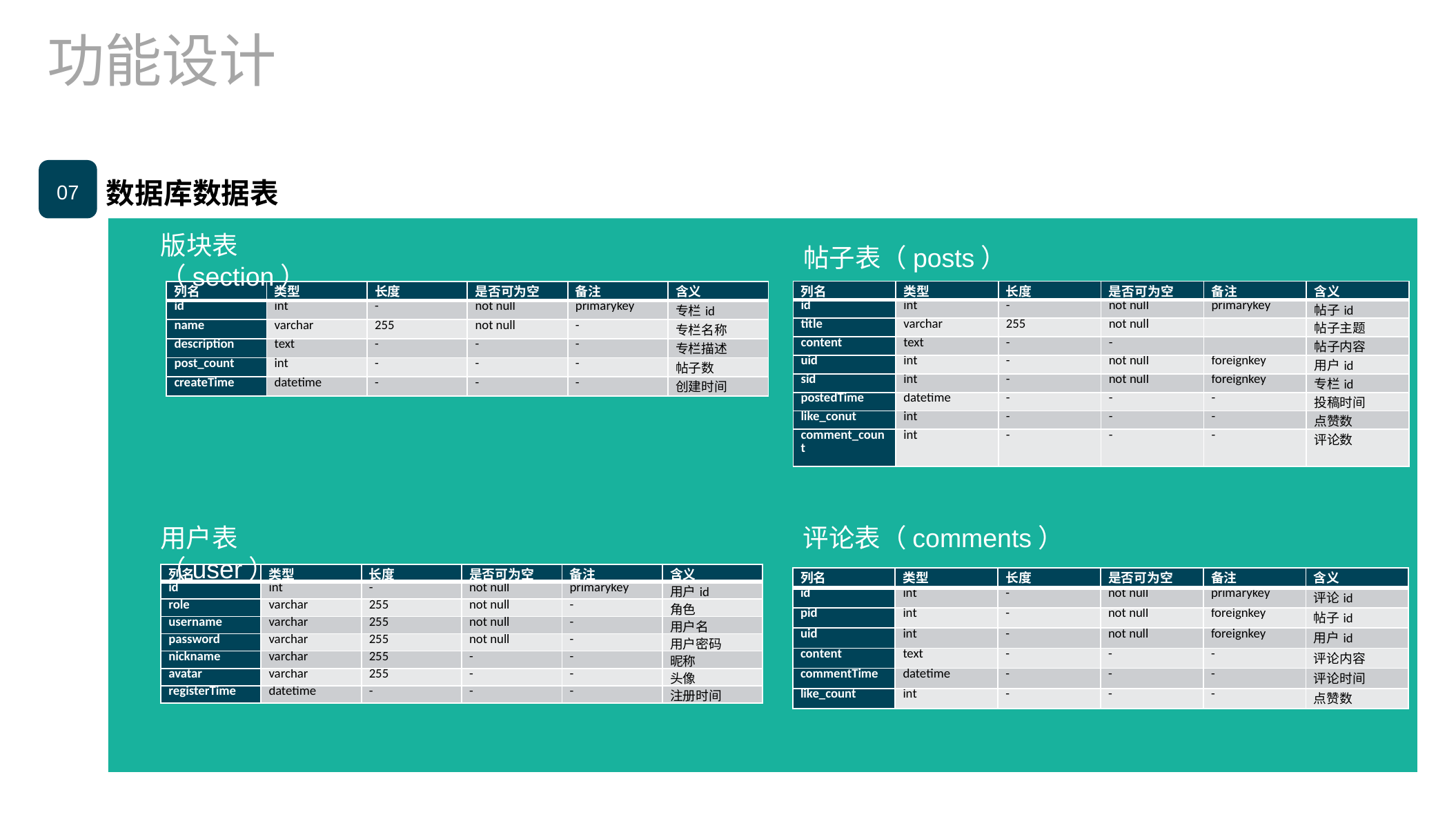

功能设计
07
数据库数据表

帖子表（posts）
版块表（section）
| 列名 | 类型 | 长度 | 是否可为空 | 备注 | 含义 |
| --- | --- | --- | --- | --- | --- |
| id | int | - | not null | primarykey | 帖子id |
| title | varchar | 255 | not null |  | 帖子主题 |
| content | text | - | - |  | 帖子内容 |
| uid | int | - | not null | foreignkey | 用户id |
| sid | int | - | not null | foreignkey | 专栏id |
| postedTime | datetime | - | - | - | 投稿时间 |
| like\_conut | int | - | - | - | 点赞数 |
| comment\_count | int | - | - | - | 评论数 |
| 列名 | 类型 | 长度 | 是否可为空 | 备注 | 含义 |
| --- | --- | --- | --- | --- | --- |
| id | int | - | not null | primarykey | 专栏id |
| name | varchar | 255 | not null | - | 专栏名称 |
| description | text | - | - | - | 专栏描述 |
| post\_count | int | - | - | - | 帖子数 |
| createTime | datetime | - | - | - | 创建时间 |
用户表（user）
评论表（comments）
| 列名 | 类型 | 长度 | 是否可为空 | 备注 | 含义 |
| --- | --- | --- | --- | --- | --- |
| id | int | - | not null | primarykey | 用户id |
| role | varchar | 255 | not null | - | 角色 |
| username | varchar | 255 | not null | - | 用户名 |
| password | varchar | 255 | not null | - | 用户密码 |
| nickname | varchar | 255 | - | - | 昵称 |
| avatar | varchar | 255 | - | - | 头像 |
| registerTime | datetime | - | - | - | 注册时间 |
| 列名 | 类型 | 长度 | 是否可为空 | 备注 | 含义 |
| --- | --- | --- | --- | --- | --- |
| id | int | - | not null | primarykey | 评论id |
| pid | int | - | not null | foreignkey | 帖子id |
| uid | int | - | not null | foreignkey | 用户id |
| content | text | - | - | - | 评论内容 |
| commentTime | datetime | - | - | - | 评论时间 |
| like\_count | int | - | - | - | 点赞数 |